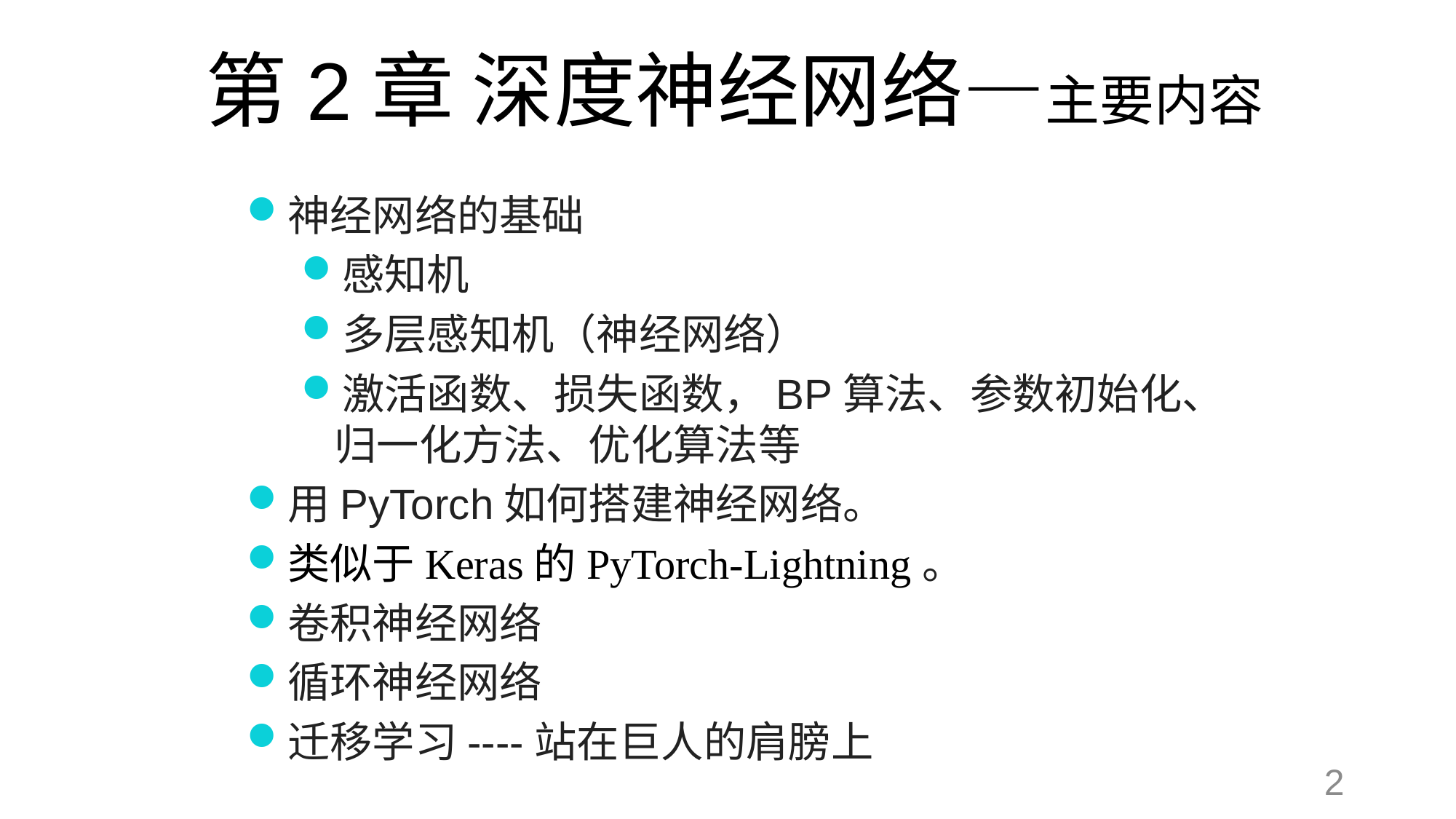

# 第2章 深度神经网络—主要内容
神经网络的基础
感知机
多层感知机（神经网络）
激活函数、损失函数，BP算法、参数初始化、归一化方法、优化算法等
用PyTorch如何搭建神经网络。
类似于Keras的PyTorch-Lightning。
卷积神经网络
循环神经网络
迁移学习----站在巨人的肩膀上

2